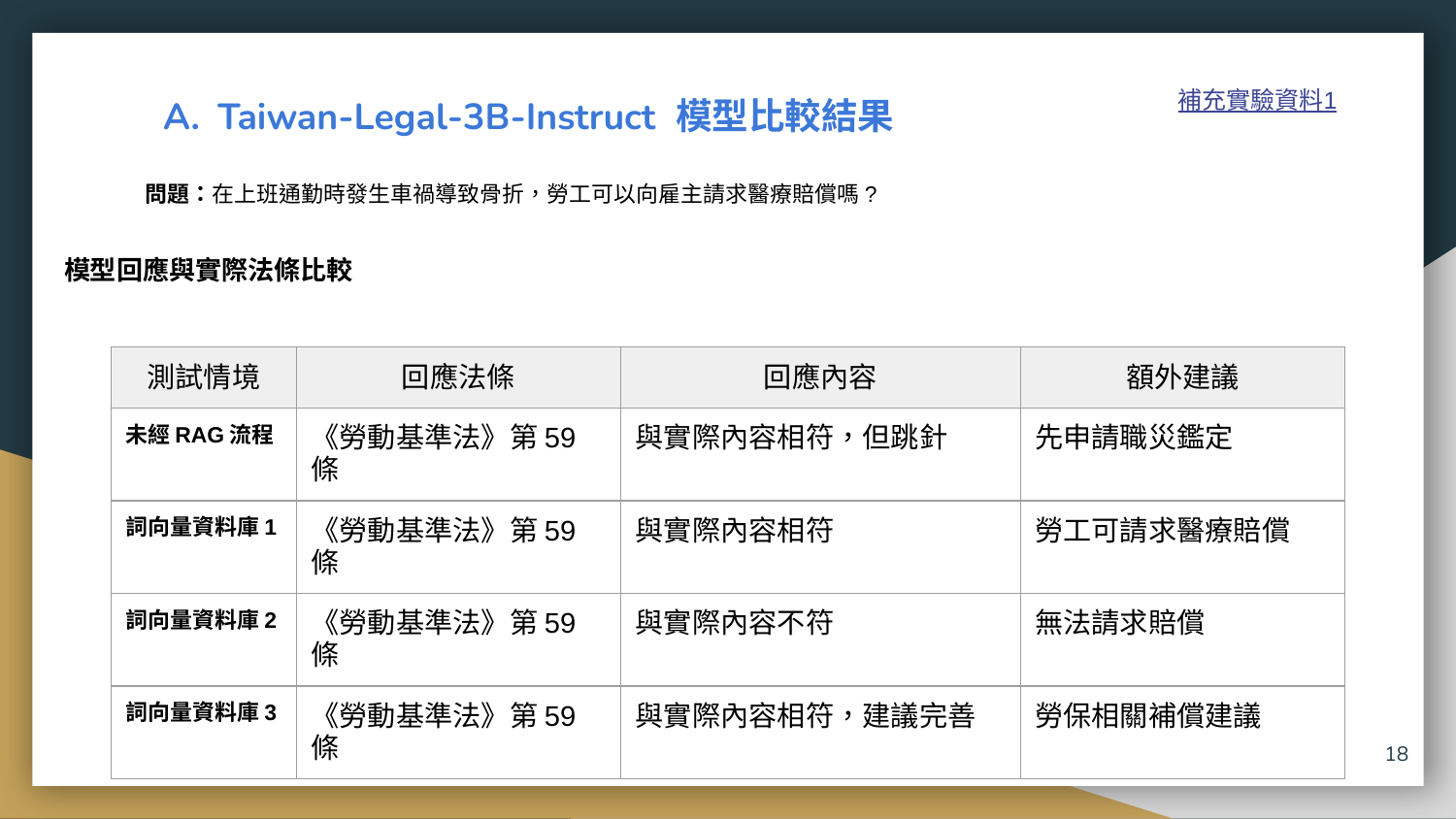

# Taiwan-Legal-3B-Instruct 模型比較結果
補充實驗資料1
問題：在上班通勤時發生車禍導致骨折，勞工可以向雇主請求醫療賠償嗎?
模型回應與實際法條比較

| 測試情境 | 回應法條 | 回應內容 | 額外建議 |
| --- | --- | --- | --- |
| 未經RAG流程 | 《勞動基準法》第59條 | 與實際內容相符，但跳針 | 先申請職災鑑定 |
| 詞向量資料庫1 | 《勞動基準法》第59條 | 與實際內容相符 | 勞工可請求醫療賠償 |
| 詞向量資料庫2 | 《勞動基準法》第59條 | 與實際內容不符 | 無法請求賠償 |
| 詞向量資料庫3 | 《勞動基準法》第59條 | 與實際內容相符，建議完善 | 勞保相關補償建議 |
18